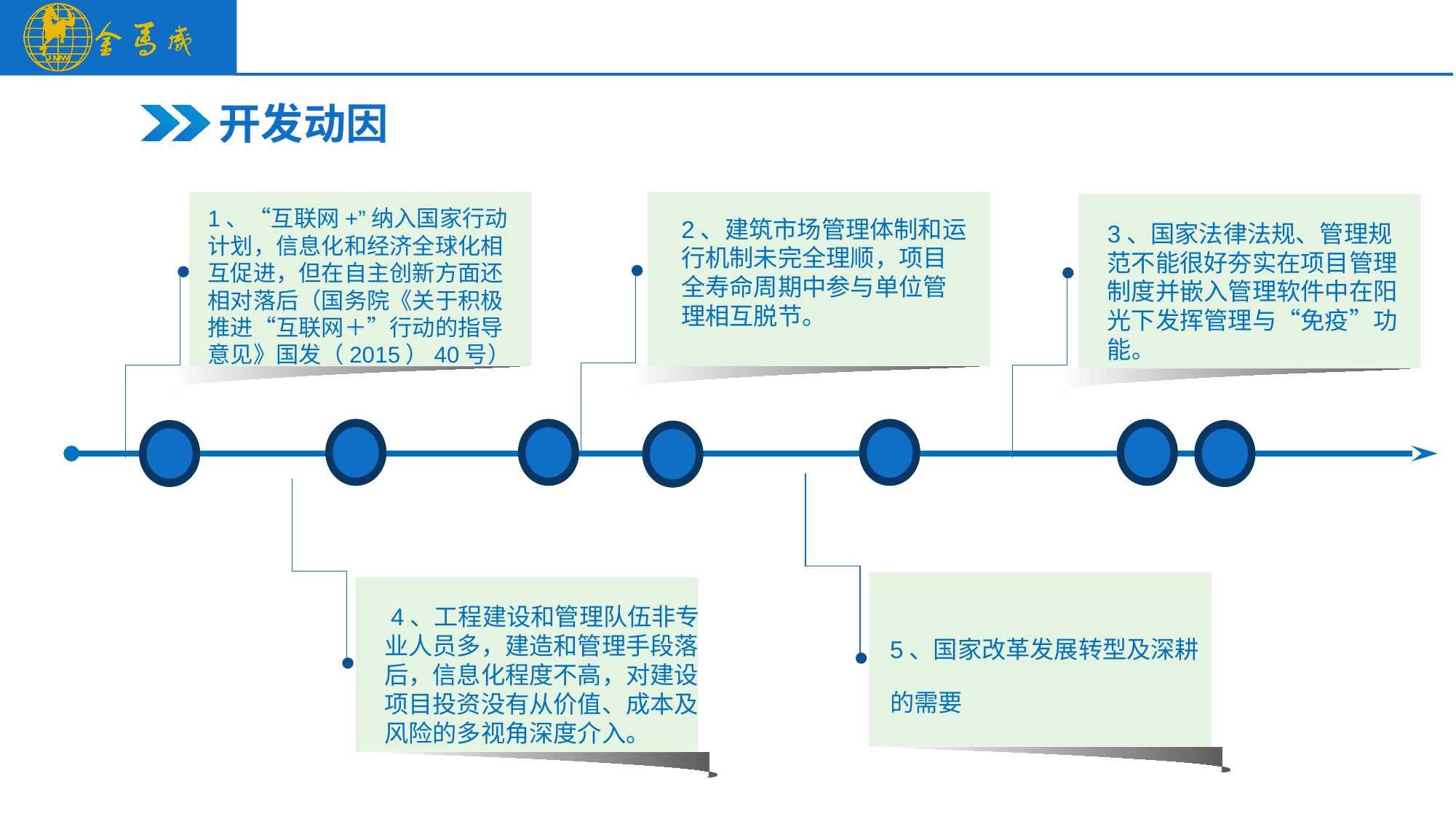

开发动因

2、建筑市场管理体制和运行机制未完全理顺，项目全寿命周期中参与单位管理相互脱节。

1、“互联网+”纳入国家行动计划，信息化和经济全球化相互促进，但在自主创新方面还相对落后（国务院《关于积极推进“互联网＋”行动的指导意见》国发（2015）40号）

3、国家法律法规、管理规范不能很好夯实在项目管理制度并嵌入管理软件中在阳光下发挥管理与“免疫”功能。

5、国家改革发展转型及深耕的需要

 4、工程建设和管理队伍非专业人员多，建造和管理手段落后，信息化程度不高，对建设项目投资没有从价值、成本及风险的多视角深度介入。